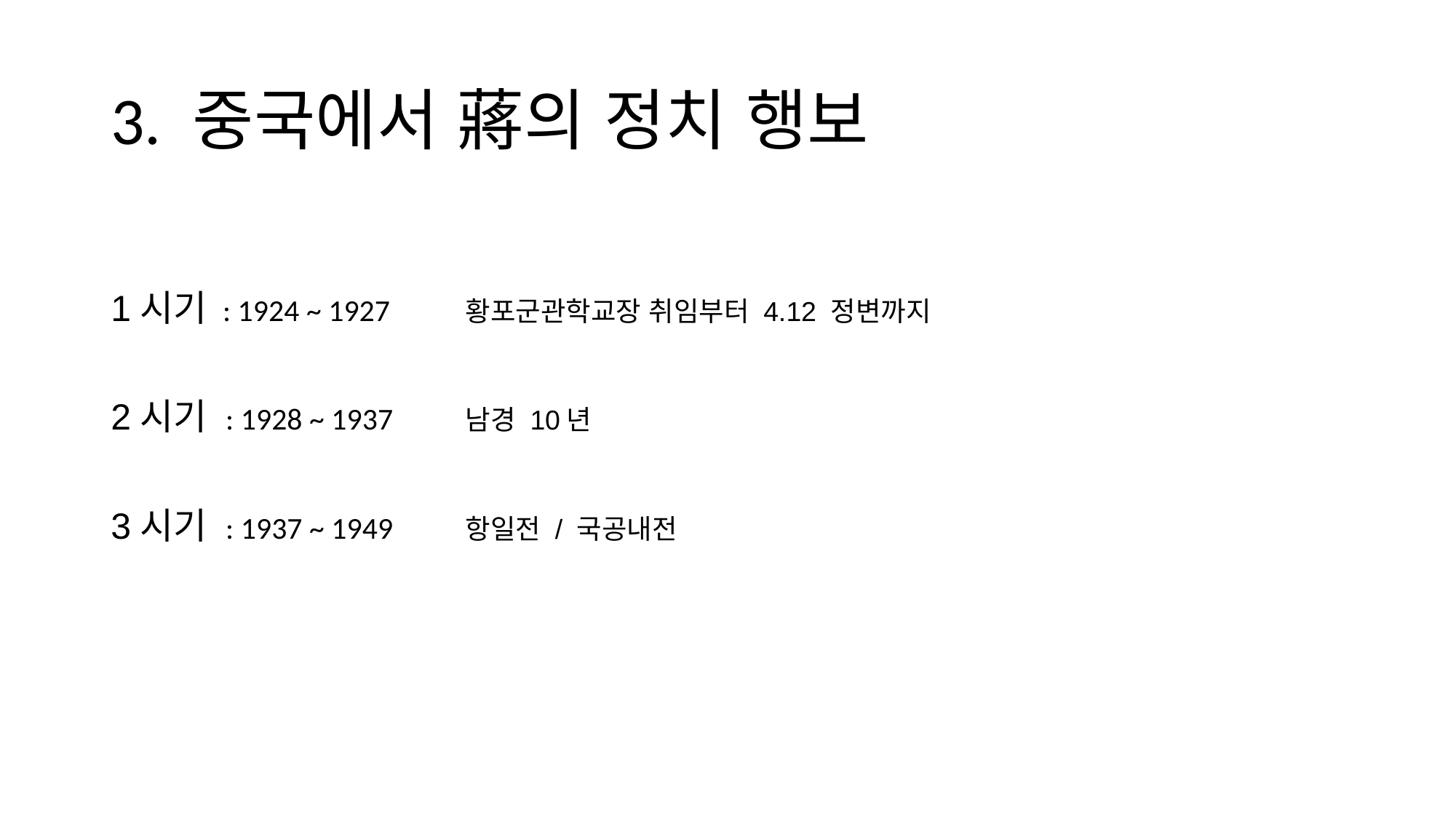

# 3. 중국에서 蔣의 정치 행보

1시기 : 1924 ~ 1927    	황포군관학교장 취임부터 4.12 정변까지

2시기 : 1928 ~ 1937	남경 10년

3시기 : 1937 ~ 1949	항일전 / 국공내전